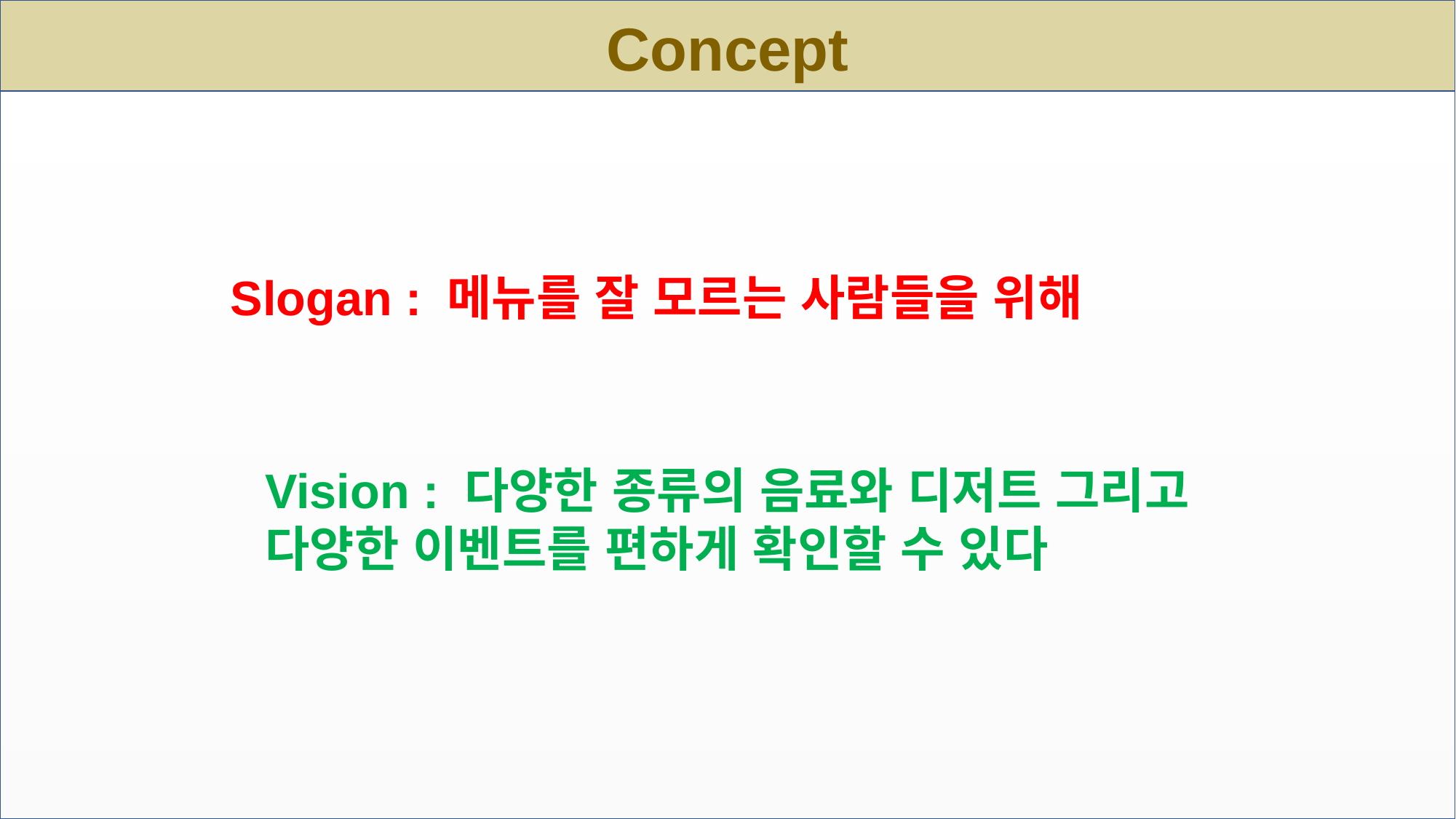

Concept

Slogan : 메뉴를 잘 모르는 사람들을 위해
Vision : 다양한 종류의 음료와 디저트 그리고
다양한 이벤트를 편하게 확인할 수 있다